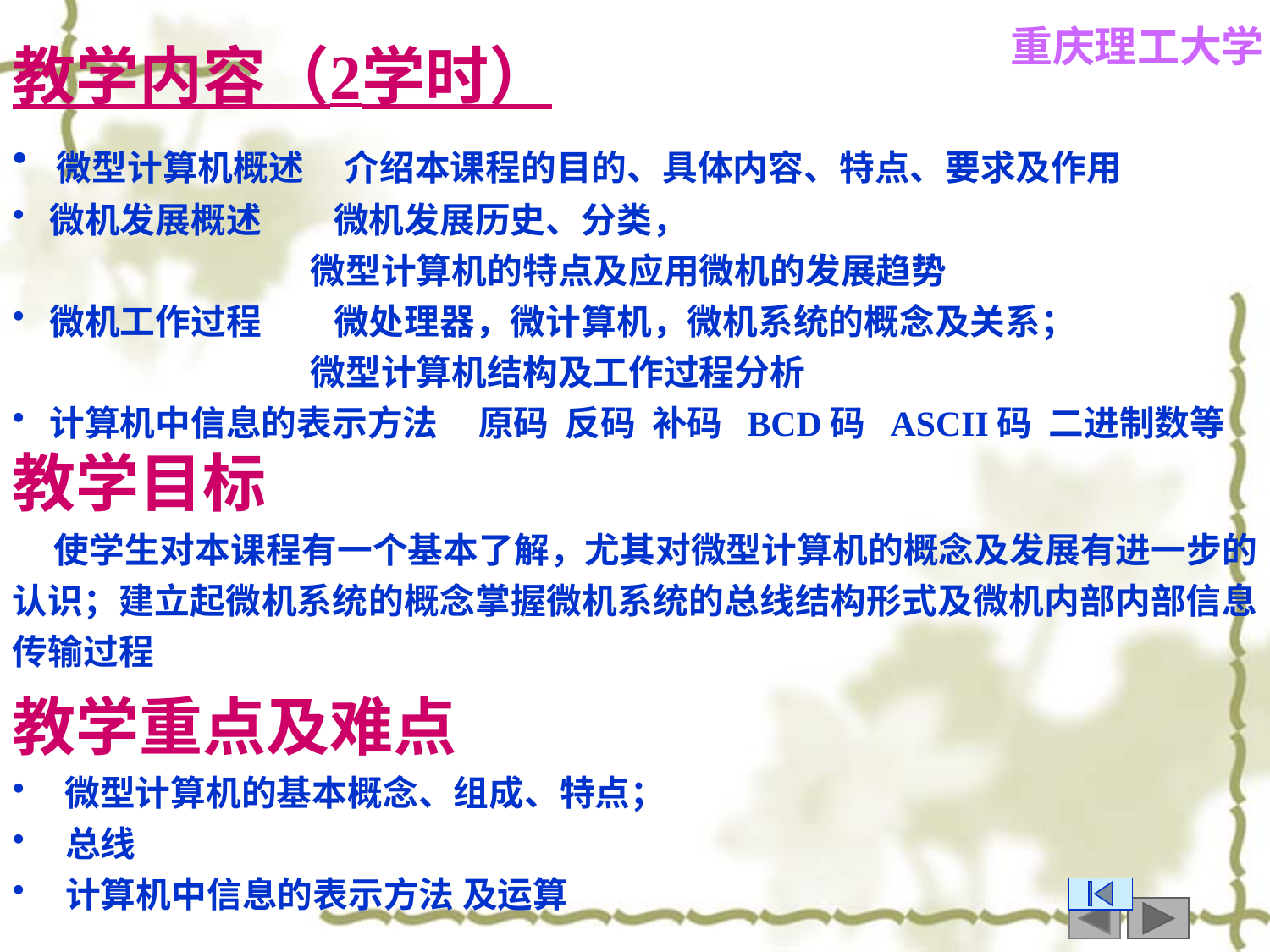

教学内容（2学时）
  微型计算机概述     介绍本课程的目的、具体内容、特点、要求及作用
  微机发展概述         微机发展历史、分类，
                                    微型计算机的特点及应用微机的发展趋势
  微机工作过程         微处理器，微计算机，微机系统的概念及关系；
                                    微型计算机结构及工作过程分析
  计算机中信息的表示方法     原码  反码  补码  BCD码  ASCII码  二进制数等
教学目标
    使学生对本课程有一个基本了解，尤其对微型计算机的概念及发展有进一步的认识；建立起微机系统的概念掌握微机系统的总线结构形式及微机内部内部信息传输过程
教学重点及难点
    微型计算机的基本概念、组成、特点；
    总线
    计算机中信息的表示方法 及运算